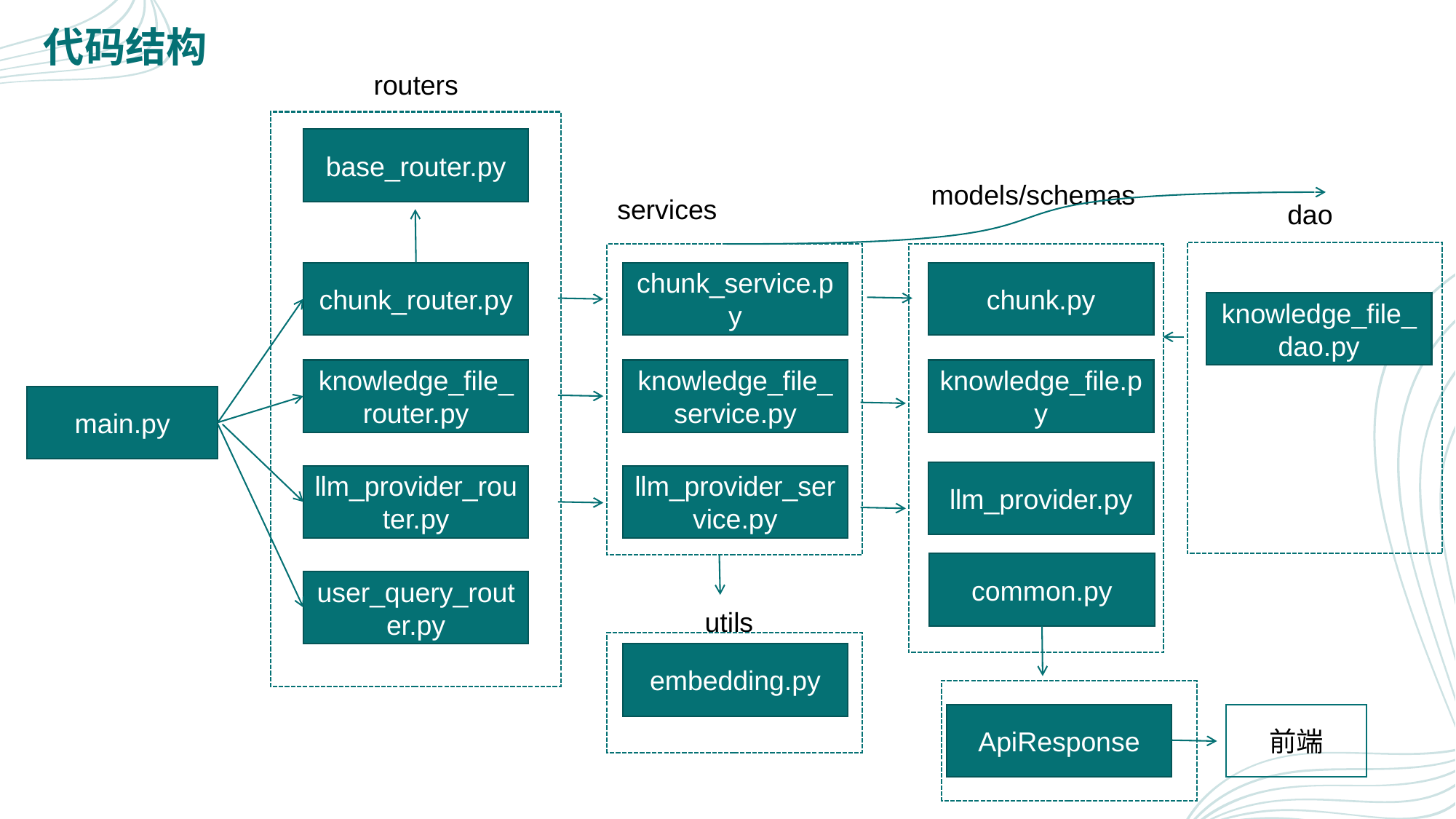

代码结构
routers

base_router.py
models/schemas
services
dao

chunk_router.py
chunk_service.py
chunk.py
knowledge_file_dao.py
knowledge_file_router.py
knowledge_file_service.py
knowledge_file.py
main.py
llm_provider.py
llm_provider_router.py
llm_provider_service.py
common.py
user_query_router.py
utils

embedding.py

ApiResponse
前端